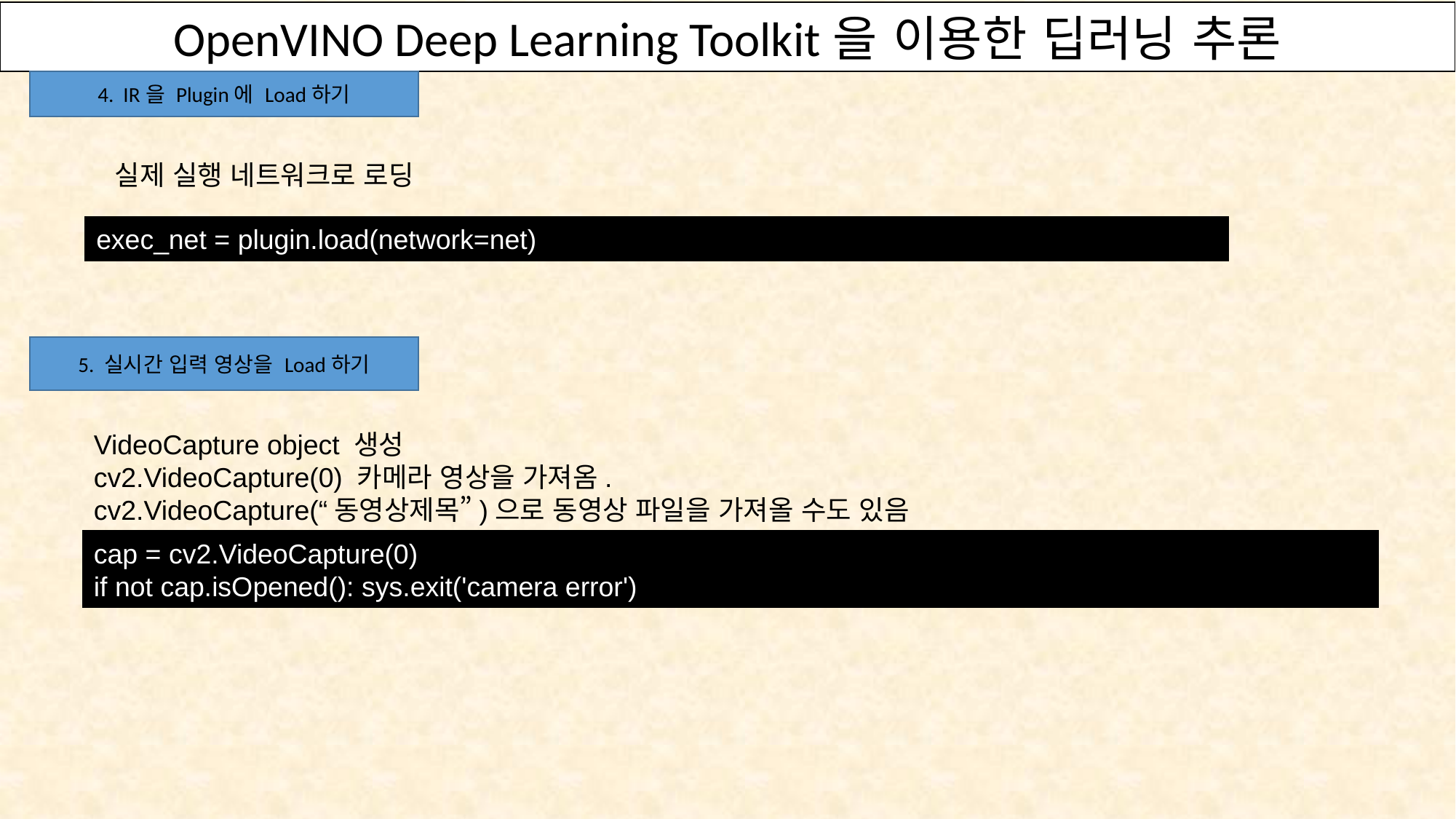

OpenVINO Deep Learning Toolkit을 이용한 딥러닝 추론
4.  IR을 Plugin에 Load하기
실제 실행 네트워크로 로딩
exec_net = plugin.load(network=net)
5. 실시간 입력 영상을 Load하기
VideoCapture object 생성
cv2.VideoCapture(0) 카메라 영상을 가져옴.
cv2.VideoCapture(“동영상제목”)으로 동영상 파일을 가져올 수도 있음
cap = cv2.VideoCapture(0)
if not cap.isOpened(): sys.exit('camera error')